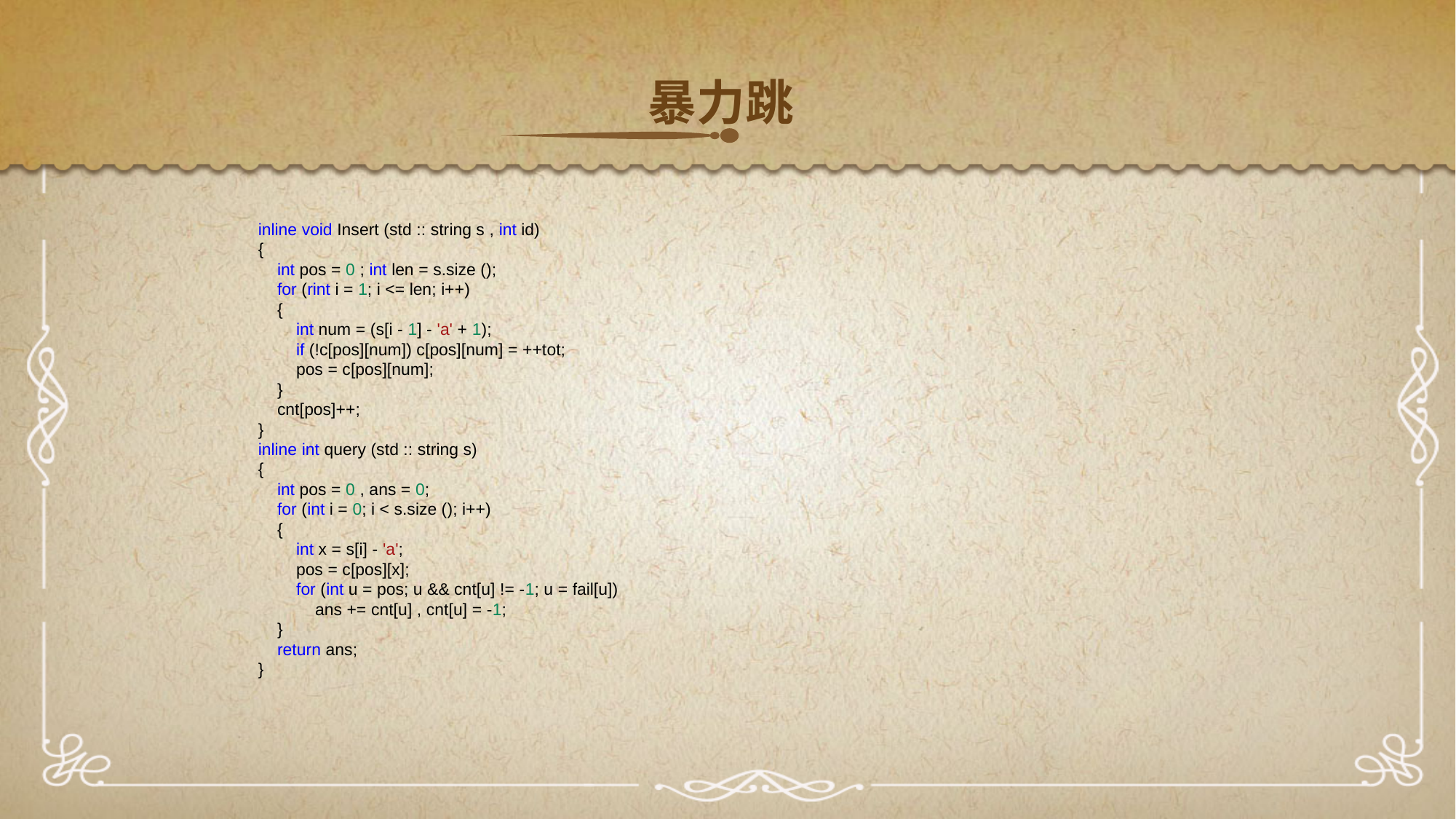

暴力跳

inline void Insert (std :: string s , int id)
{
    int pos = 0 ; int len = s.size ();
    for (rint i = 1; i <= len; i++)
    {
        int num = (s[i - 1] - 'a' + 1);
        if (!c[pos][num]) c[pos][num] = ++tot;
        pos = c[pos][num];
    }
    cnt[pos]++;
}
inline int query (std :: string s)
{
    int pos = 0 , ans = 0;
    for (int i = 0; i < s.size (); i++)
    {
        int x = s[i] - 'a';
        pos = c[pos][x];
        for (int u = pos; u && cnt[u] != -1; u = fail[u])
            ans += cnt[u] , cnt[u] = -1;
    }
    return ans;
}